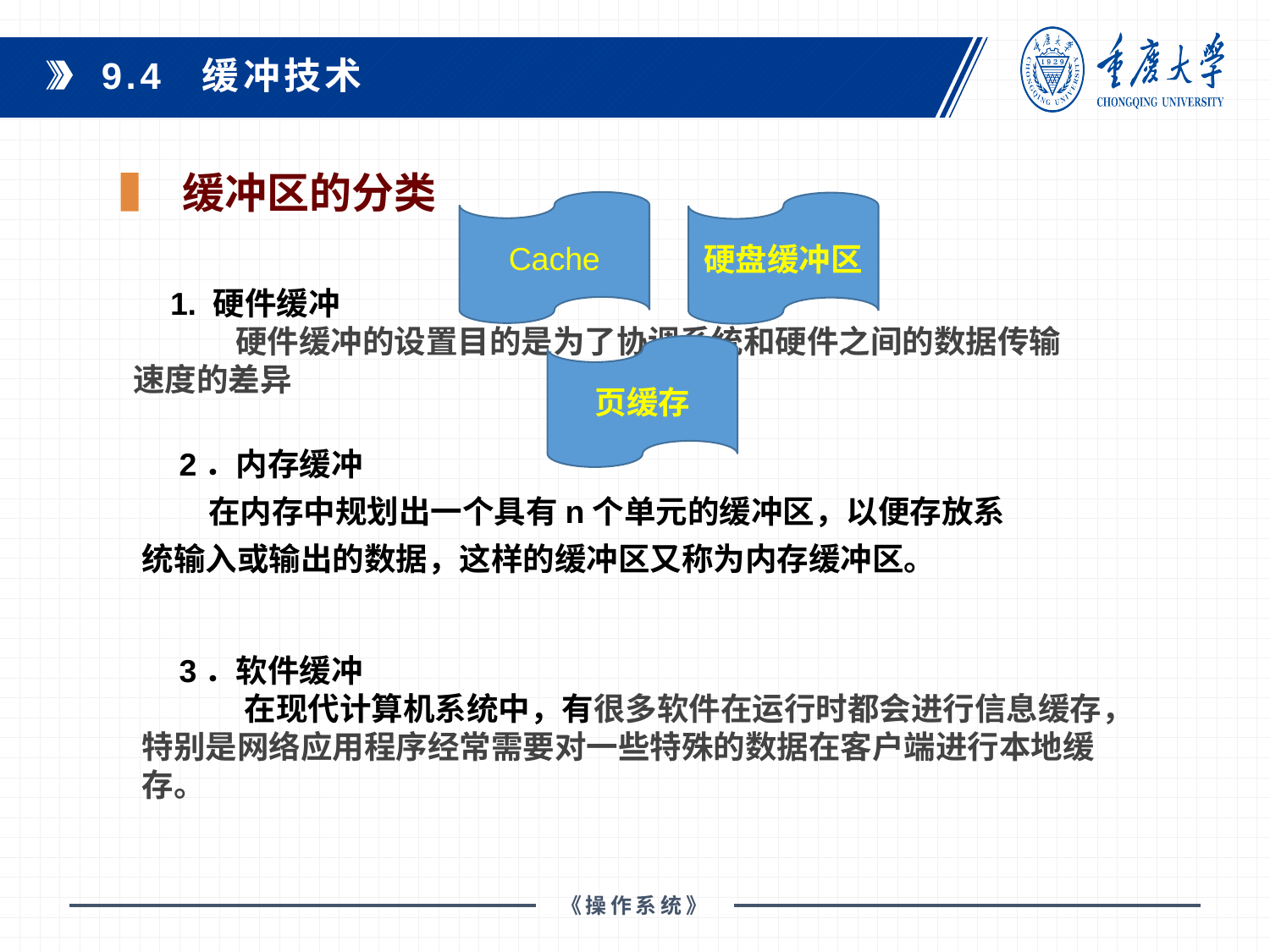

9.4  缓冲技术
缓冲区的分类

Cache
硬盘缓冲区
1. 硬件缓冲
        硬件缓冲的设置目的是为了协调系统和硬件之间的数据传输速度的差异
页缓存
2．内存缓冲
   在内存中规划出一个具有n个单元的缓冲区，以便存放系统输入或输出的数据，这样的缓冲区又称为内存缓冲区。
3．软件缓冲
        在现代计算机系统中，有很多软件在运行时都会进行信息缓存，特别是网络应用程序经常需要对一些特殊的数据在客户端进行本地缓存。